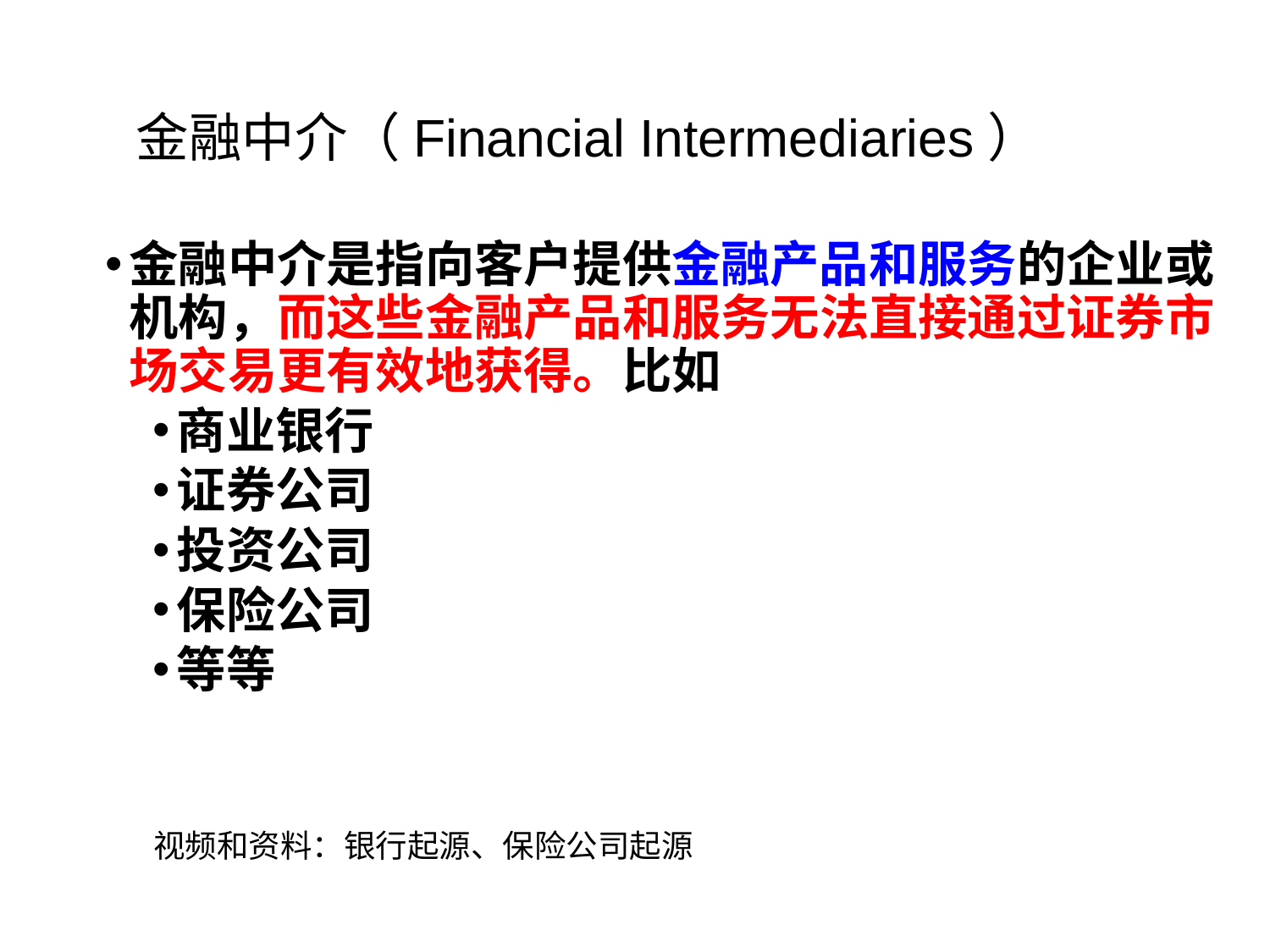

# 金融中介（Financial Intermediaries）
金融中介是指向客户提供金融产品和服务的企业或机构，而这些金融产品和服务无法直接通过证券市场交易更有效地获得。比如
商业银行
证券公司
投资公司
保险公司
等等
视频和资料：银行起源、保险公司起源